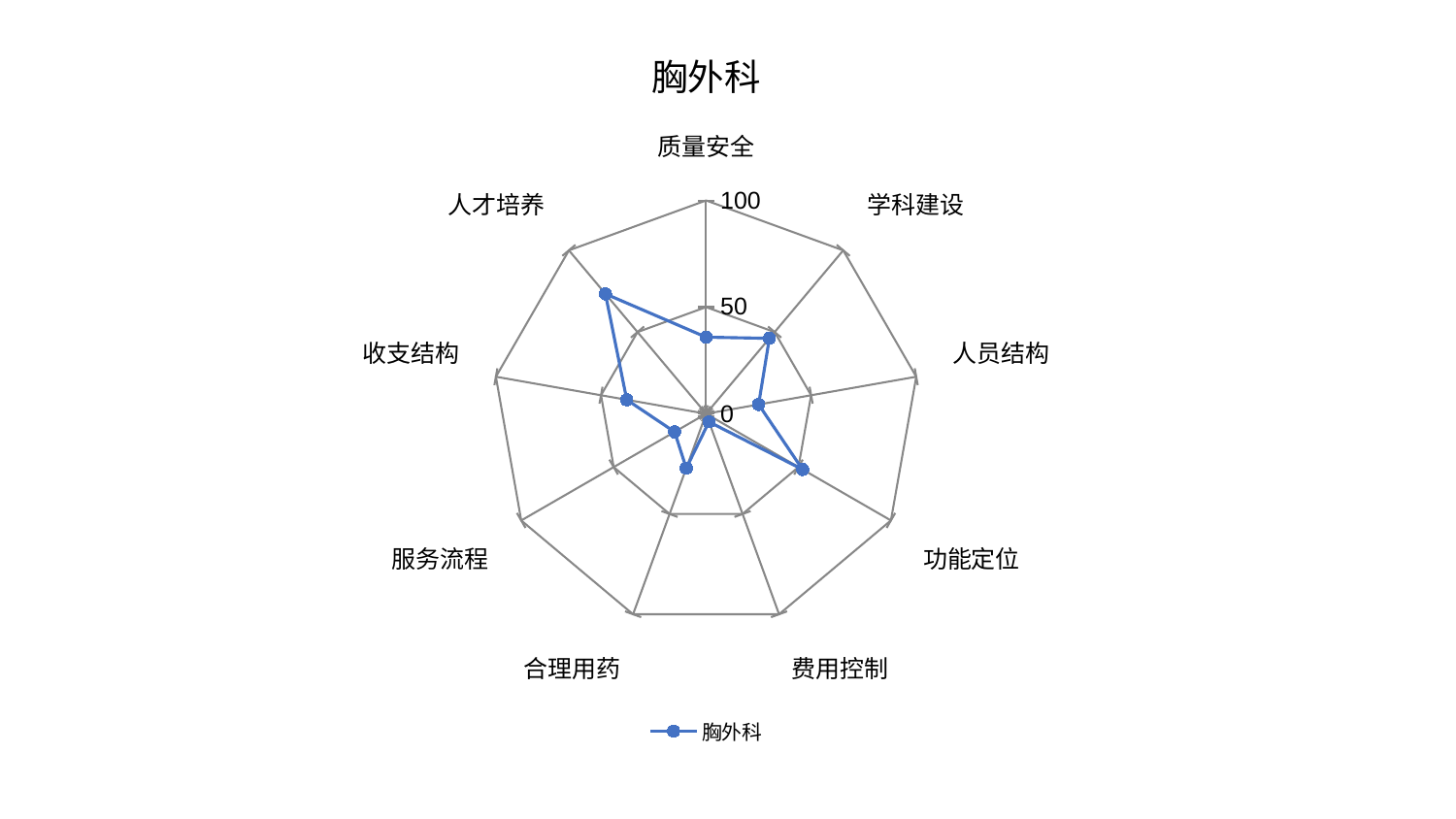

### Chart: 胸外科

| Category | 胸外科 |
|---|---|
| 质量安全 | 35.897108619808094 |
| 学科建设 | 46.155812030951886 |
| 人员结构 | 24.998167439253614 |
| 功能定位 | 52.2380770920492 |
| 费用控制 | 4.042716499114462 |
| 合理用药 | 27.156492509081684 |
| 服务流程 | 17.023951042083326 |
| 收支结构 | 37.74152762078159 |
| 人才培养 | 73.37223967023482 |
99